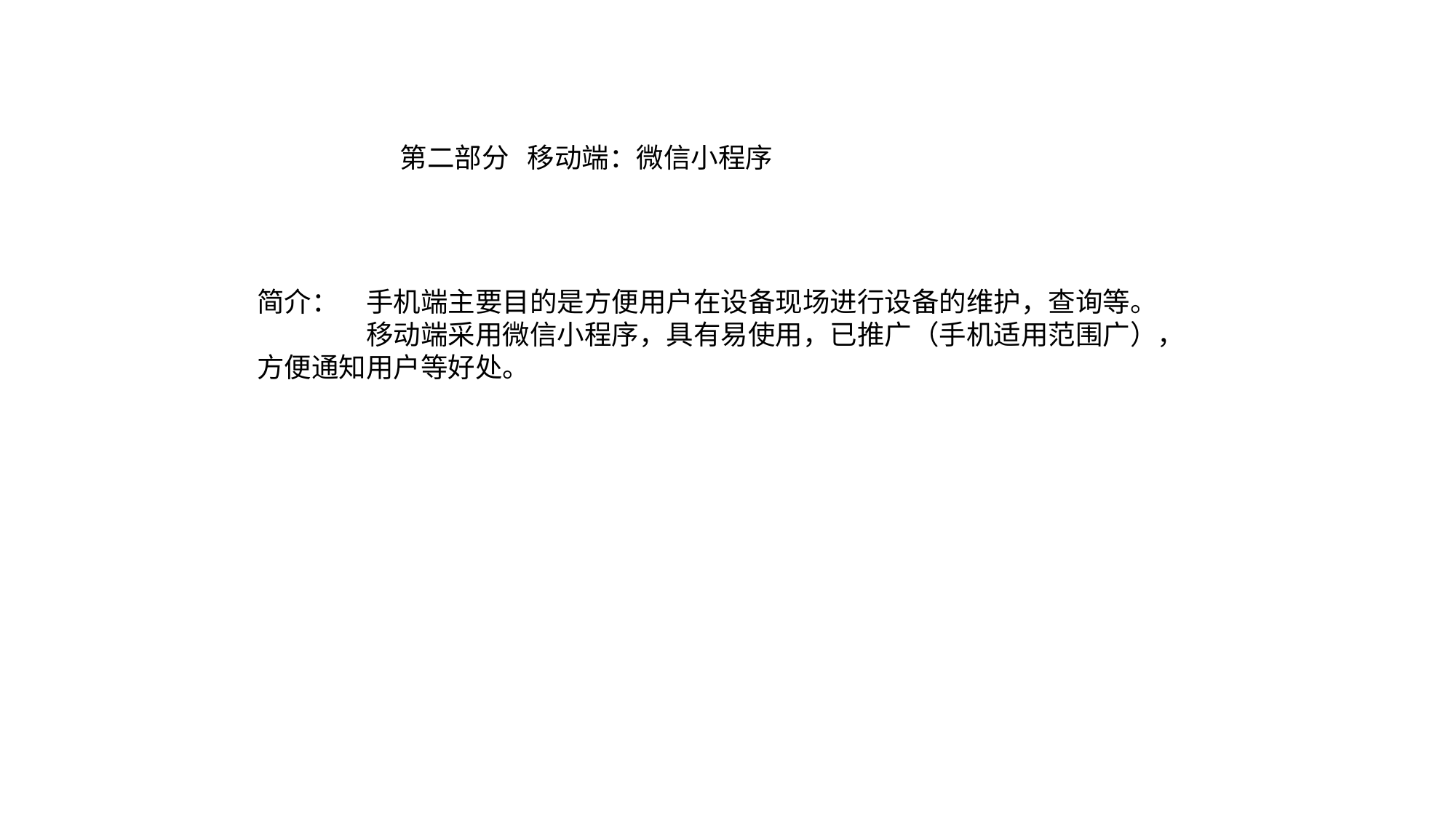

第二部分   移动端：微信小程序
简介：	手机端主要目的是方便用户在设备现场进行设备的维护，查询等。
 	移动端采用微信小程序，具有易使用，已推广（手机适用范围广），方便通知用户等好处。